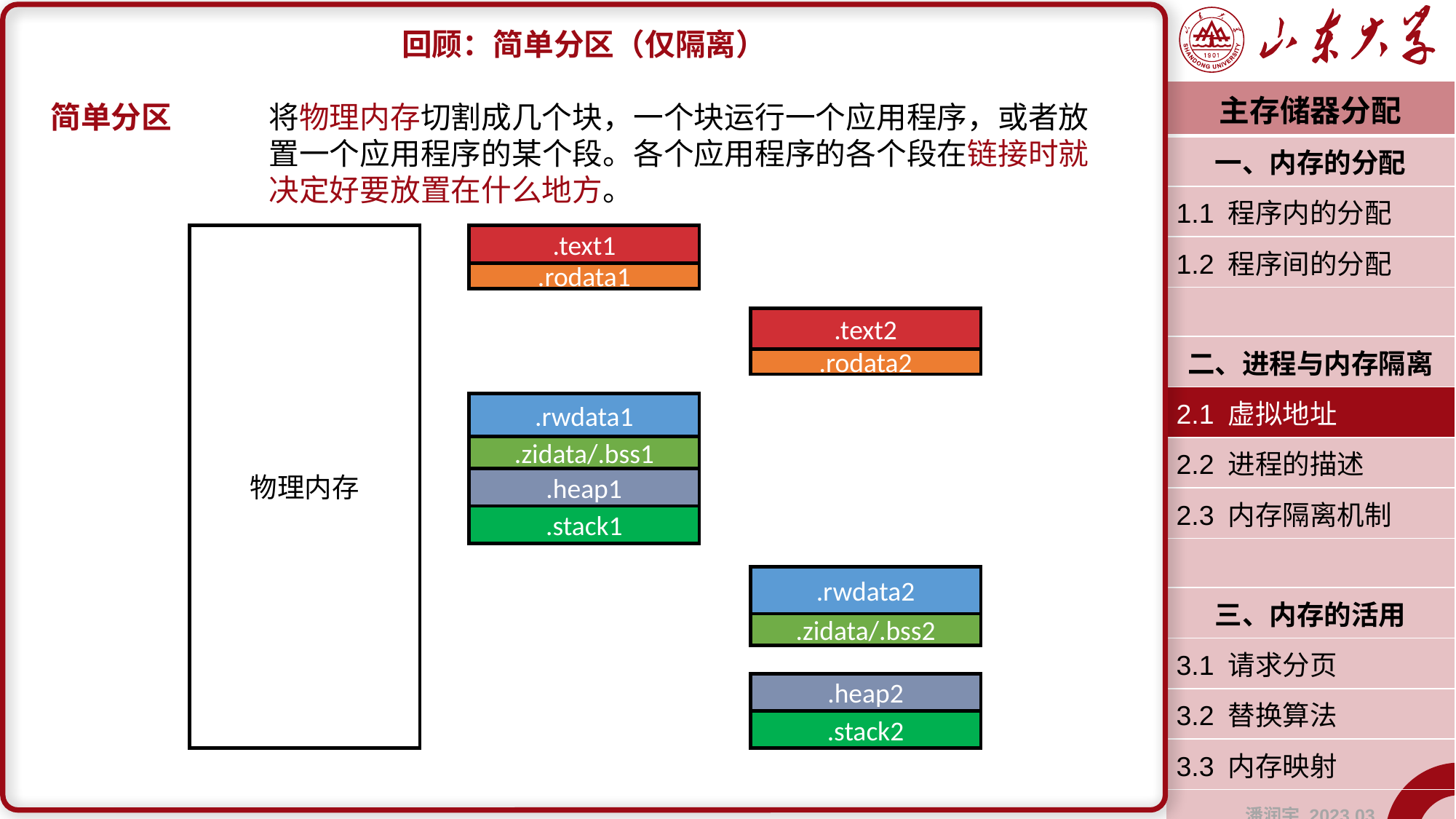

回顾：简单分区（仅隔离）

简单分区	将物理内存切割成几个块，一个块运行一个应用程序，或者放		置一个应用程序的某个段。各个应用程序的各个段在链接时就		决定好要放置在什么地方。
| 主存储器分配 |
| --- |
| 一、内存的分配 |
| 1.1 程序内的分配 |
| 1.2 程序间的分配 |
|  |
| 二、进程与内存隔离 |
| 2.1 虚拟地址 |
| 2.2 进程的描述 |
| 2.3 内存隔离机制 |
|  |
| 三、内存的活用 |
| 3.1 请求分页 |
| 3.2 替换算法 |
| 3.3 内存映射 |
| 潘润宇 2023.03 |
.text1
物理内存
.rodata1
.text2
.rodata2
.rwdata1
.zidata/.bss1
.heap1
.stack1
.rwdata2
.zidata/.bss2
.heap2
.stack2